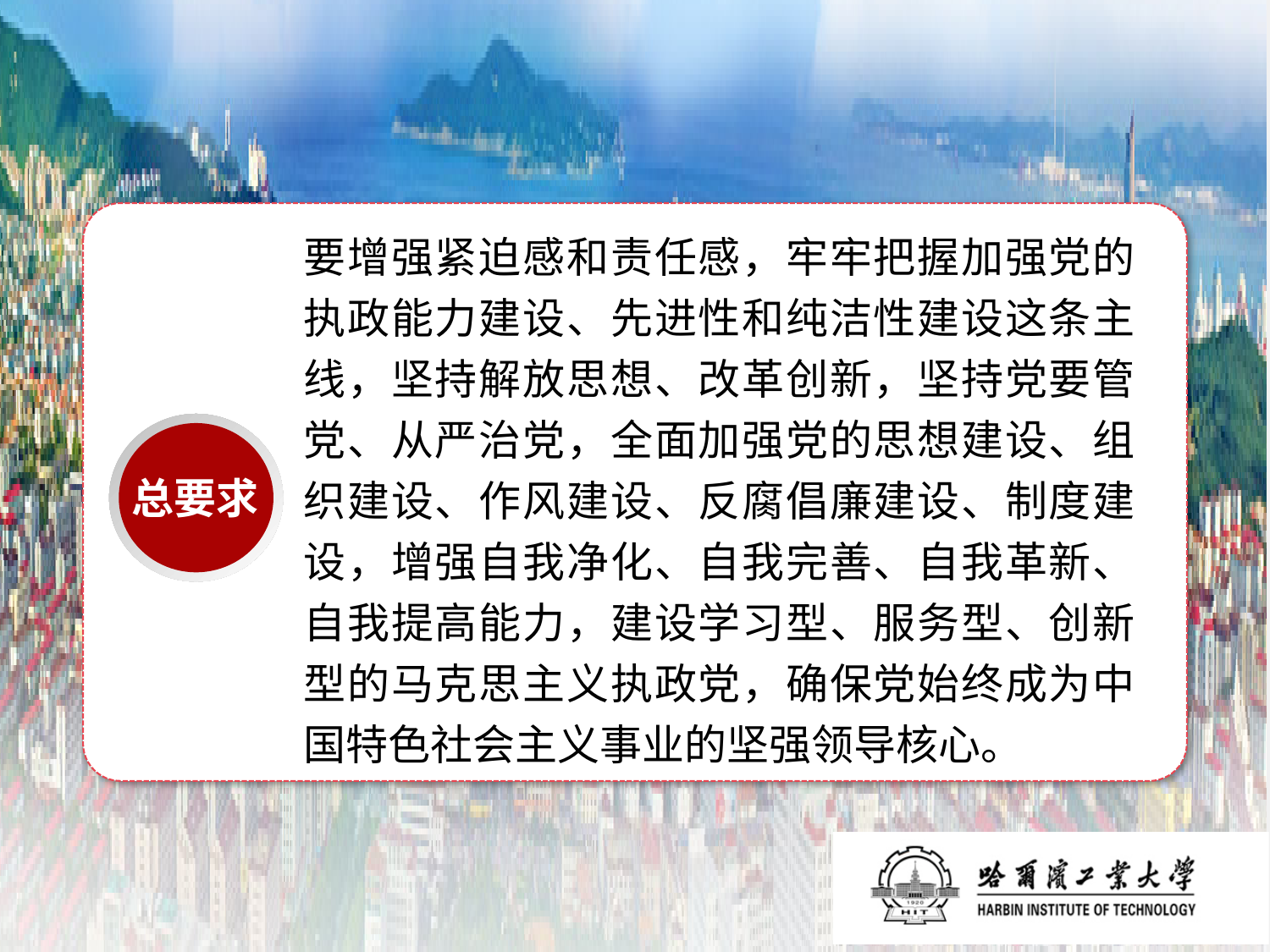

要增强紧迫感和责任感，牢牢把握加强党的执政能力建设、先进性和纯洁性建设这条主线，坚持解放思想、改革创新，坚持党要管党、从严治党，全面加强党的思想建设、组织建设、作风建设、反腐倡廉建设、制度建设，增强自我净化、自我完善、自我革新、自我提高能力，建设学习型、服务型、创新型的马克思主义执政党，确保党始终成为中国特色社会主义事业的坚强领导核心。

总要求